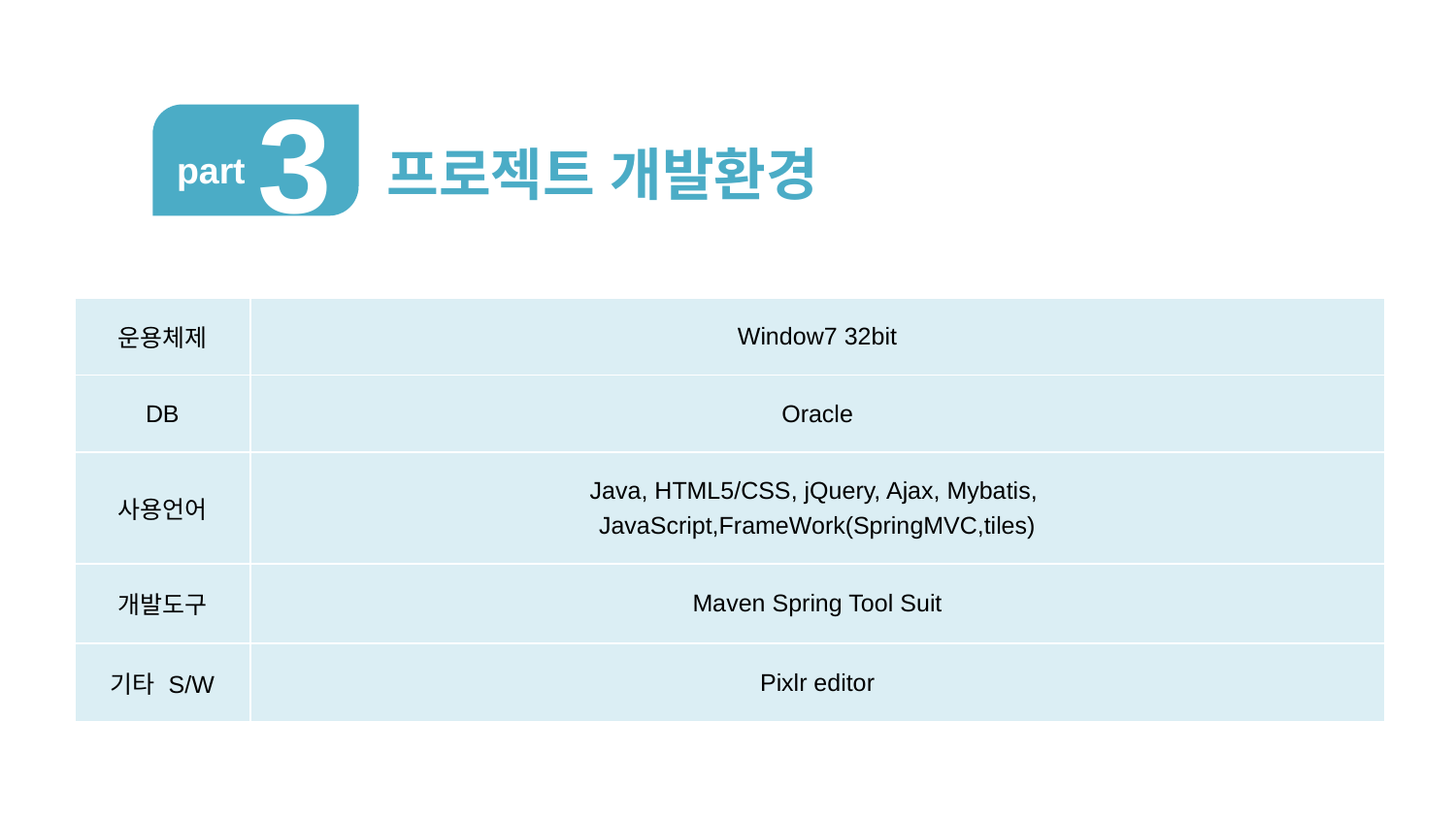

3

프로젝트 개발환경
part
| 운용체제 | Window7 32bit |
| --- | --- |
| DB | Oracle |
| 사용언어 | Java, HTML5/CSS, jQuery, Ajax, Mybatis, JavaScript,FrameWork(SpringMVC,tiles) |
| 개발도구 | Maven Spring Tool Suit |
| 기타 S/W | Pixlr editor |